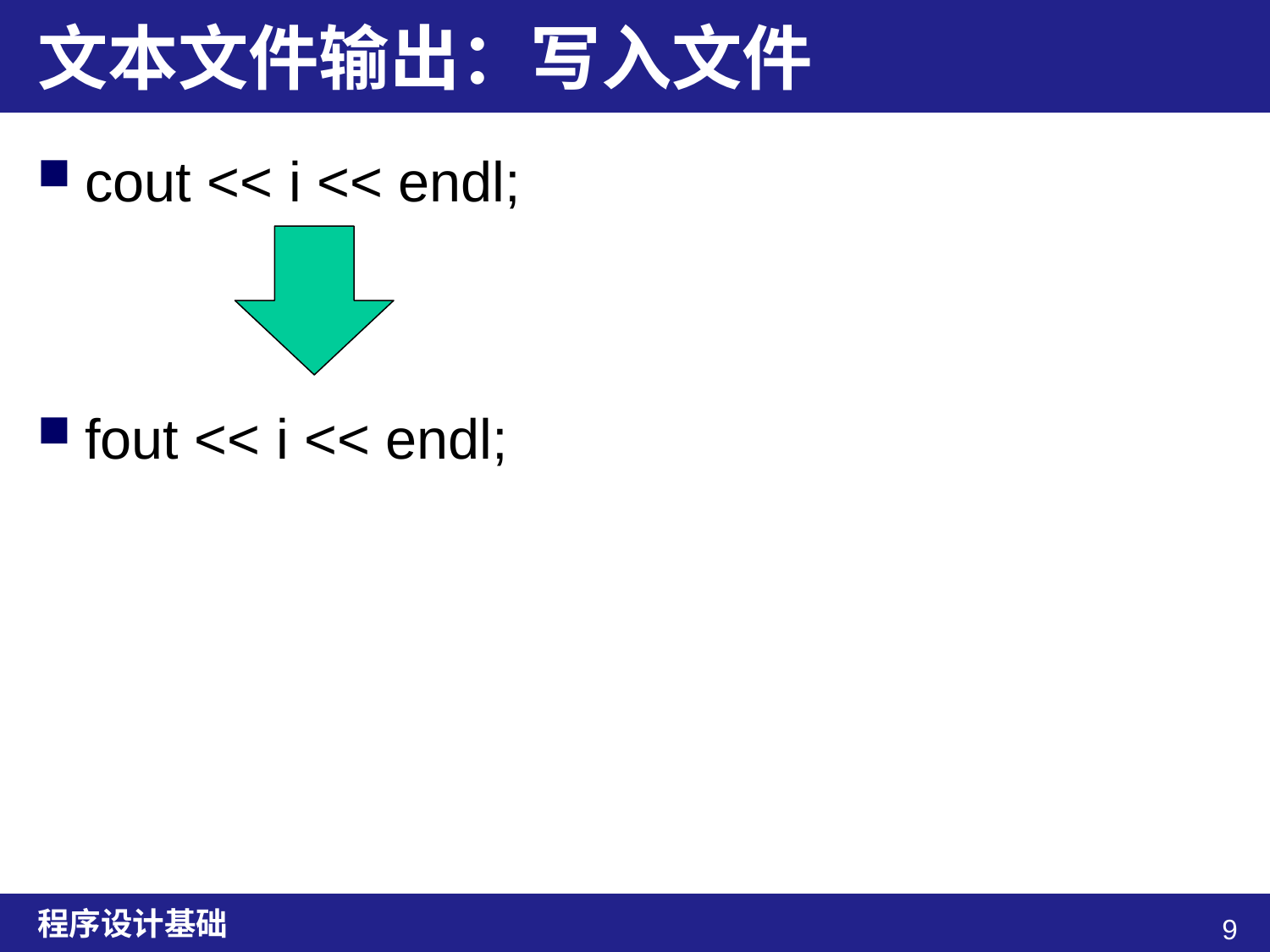

# 文本文件输出：写入文件
cout << i << endl;

fout << i << endl;